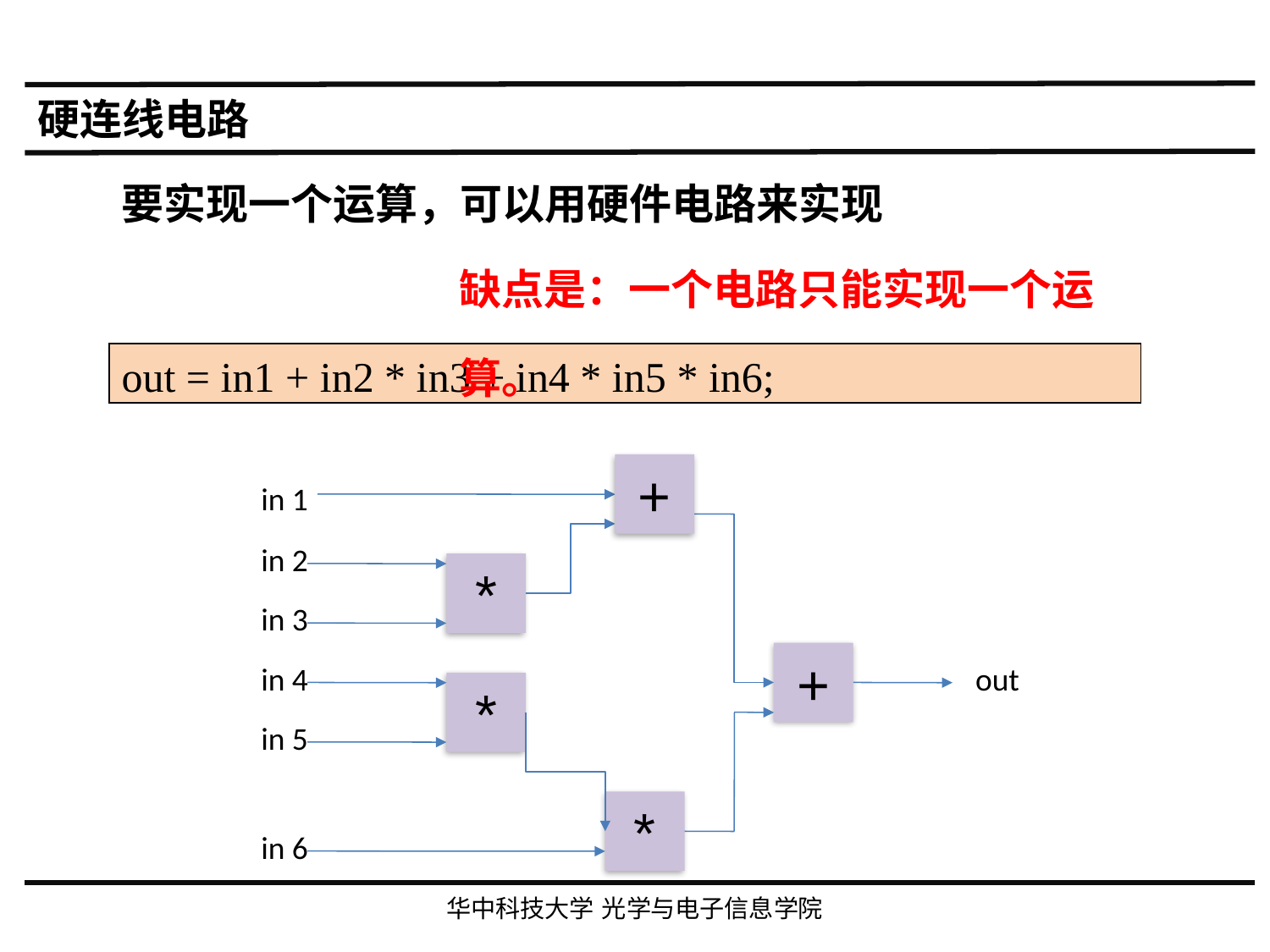

硬连线电路
要实现一个运算，可以用硬件电路来实现
缺点是：一个电路只能实现一个运算。
out = in1 + in2 * in3 + in4 * in5 * in6;
+
in 1
in 2
*
in 3
+
in 4
out
*
in 5
*
in 6
华中科技大学 光学与电子信息学院